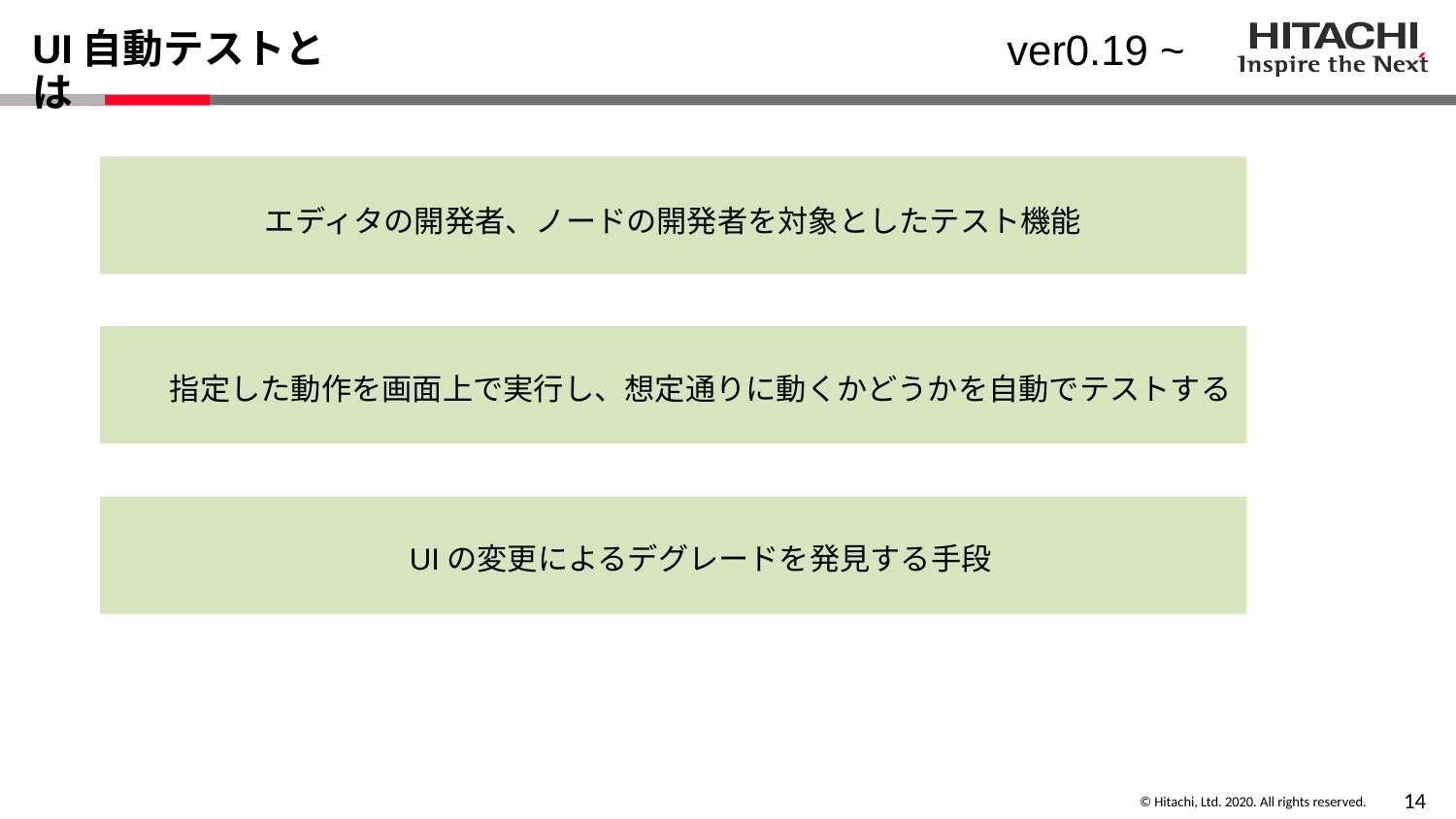

ver0.19 ~
# UI自動テストとは

エディタの開発者、ノードの開発者を対象としたテスト機能
指定した動作を画面上で実行し、想定通りに動くかどうかを自動でテストする
UIの変更によるデグレードを発見する手段